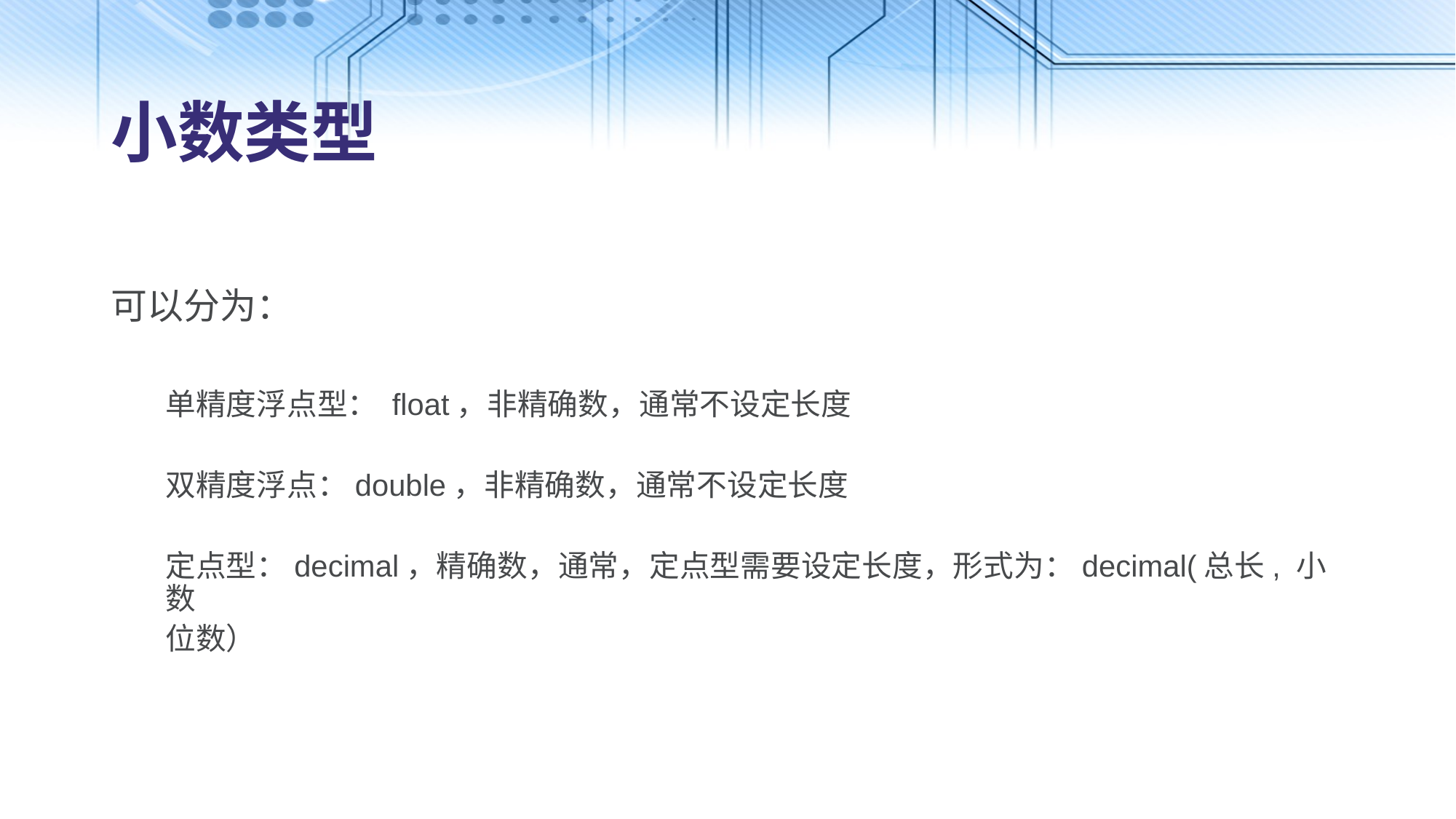

# 小数类型

可以分为：

单精度浮点型： float，非精确数，通常不设定长度

双精度浮点：double，非精确数，通常不设定长度

定点型：decimal，精确数，通常，定点型需要设定长度，形式为：decimal(总长, 小数
位数）